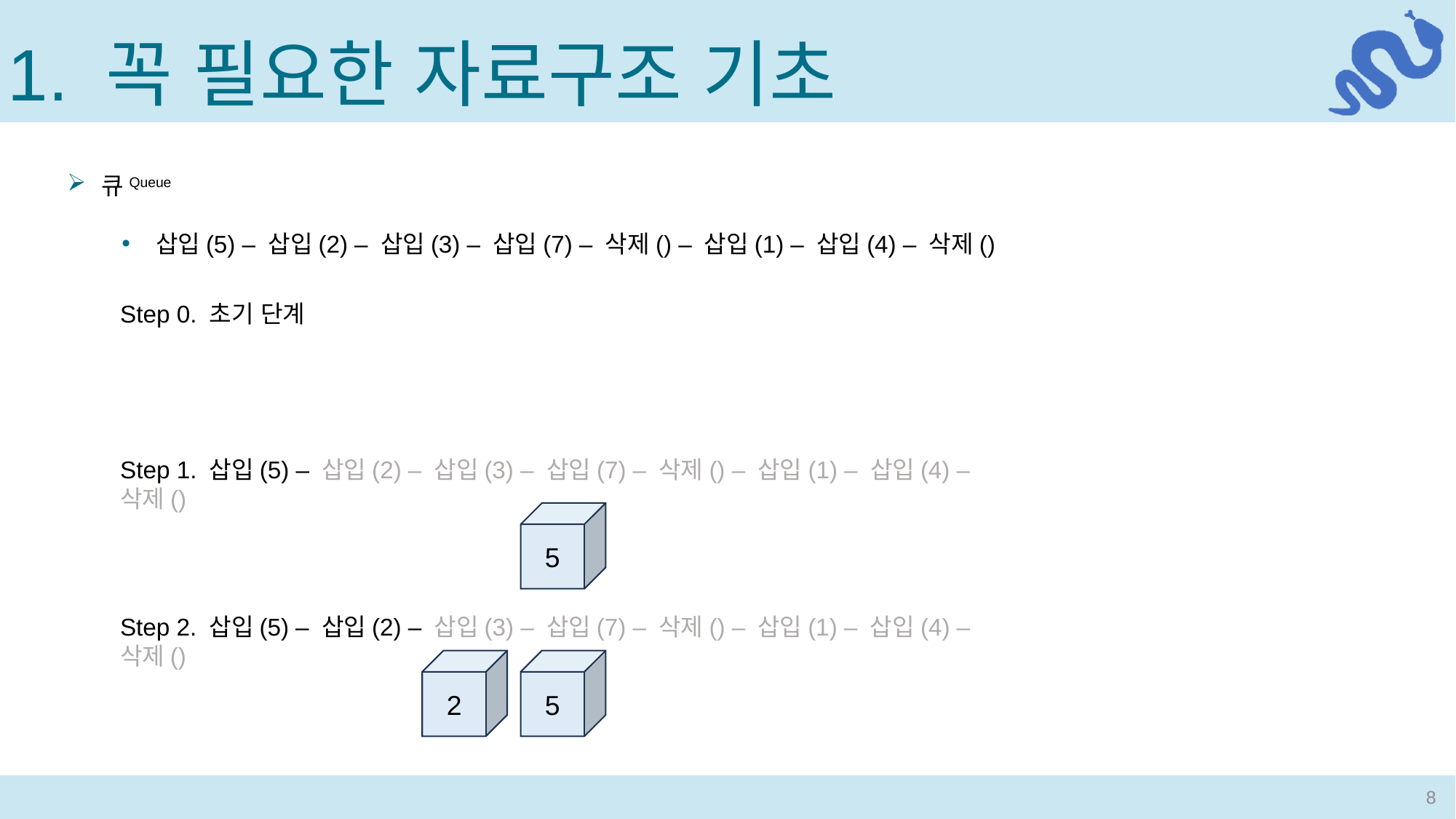

1. 꼭 필요한 자료구조 기초
큐Queue
삽입(5) – 삽입(2) – 삽입(3) – 삽입(7) – 삭제() – 삽입(1) – 삽입(4) – 삭제()
Step 0. 초기 단계
Step 1. 삽입(5) – 삽입(2) – 삽입(3) – 삽입(7) – 삭제() – 삽입(1) – 삽입(4) – 삭제()

5
Step 2. 삽입(5) – 삽입(2) – 삽입(3) – 삽입(7) – 삭제() – 삽입(1) – 삽입(4) – 삭제()

2
5
8